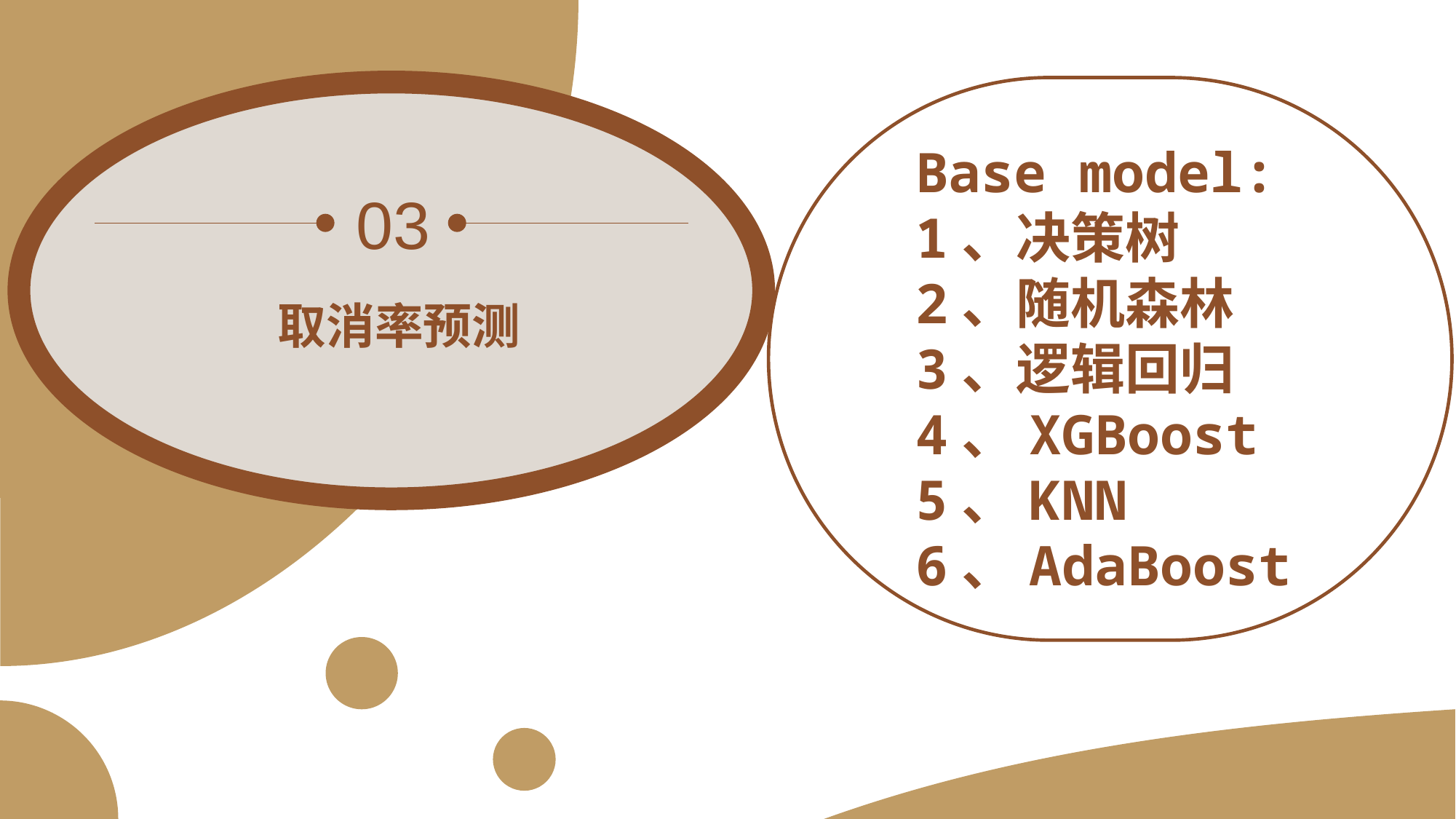

Base model:
1、决策树
2、随机森林
3、逻辑回归
4、XGBoost
5、KNN
6、AdaBoost

03

取消率预测